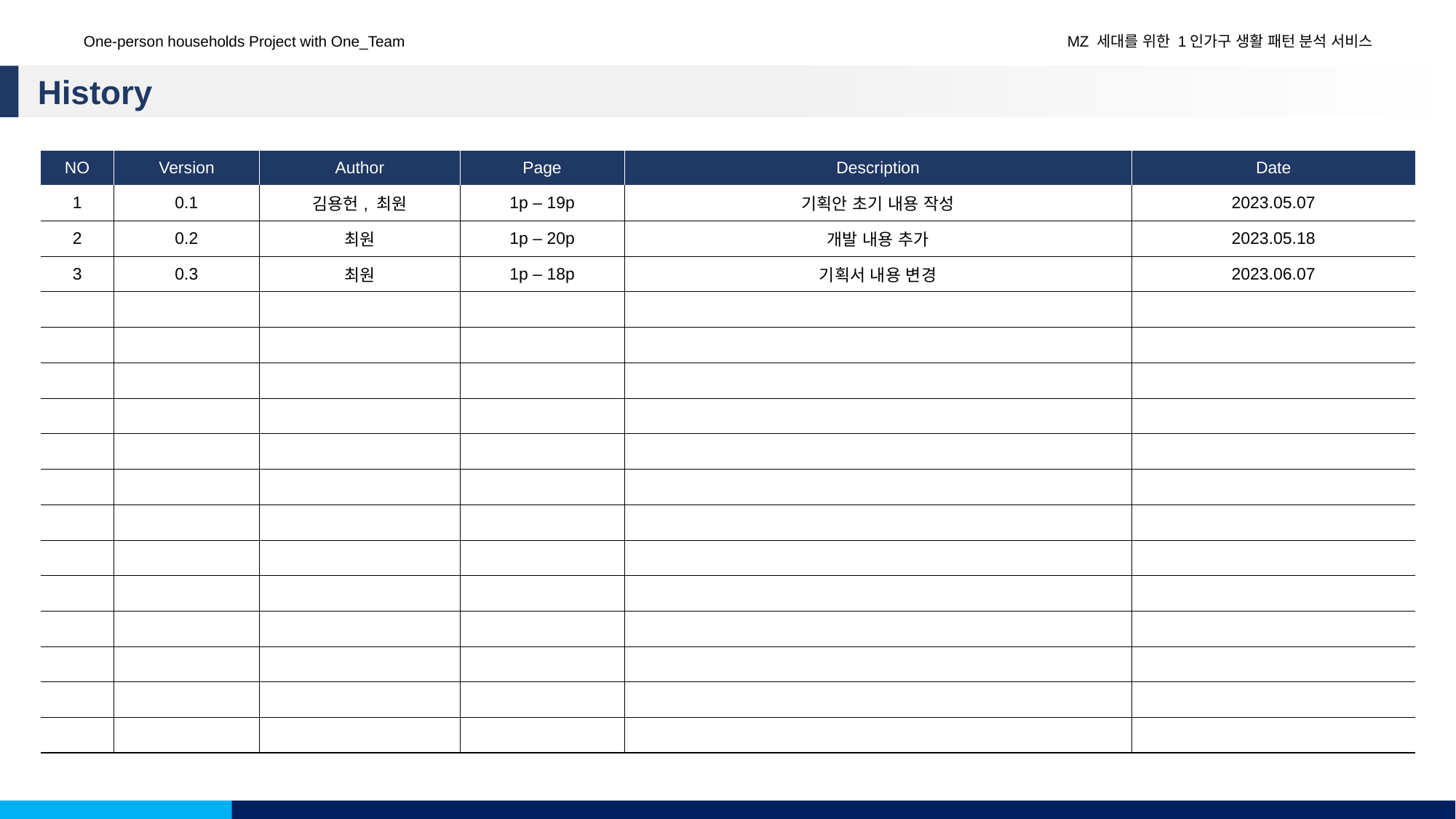

One-person households Project with One_Team
MZ 세대를 위한 1인가구 생활 패턴 분석 서비스

History
| NO | Version | Author | Page | Description | Date |
| --- | --- | --- | --- | --- | --- |
| 1 | 0.1 | 김용헌, 최원 | 1p – 19p | 기획안 초기 내용 작성 | 2023.05.07 |
| 2 | 0.2 | 최원 | 1p – 20p | 개발 내용 추가 | 2023.05.18 |
| 3 | 0.3 | 최원 | 1p – 18p | 기획서 내용 변경 | 2023.06.07 |
|  |  |  |  |  |  |
|  |  |  |  |  |  |
|  |  |  |  |  |  |
|  |  |  |  |  |  |
|  |  |  |  |  |  |
|  |  |  |  |  |  |
|  |  |  |  |  |  |
|  |  |  |  |  |  |
|  |  |  |  |  |  |
|  |  |  |  |  |  |
|  |  |  |  |  |  |
|  |  |  |  |  |  |
|  |  |  |  |  |  |